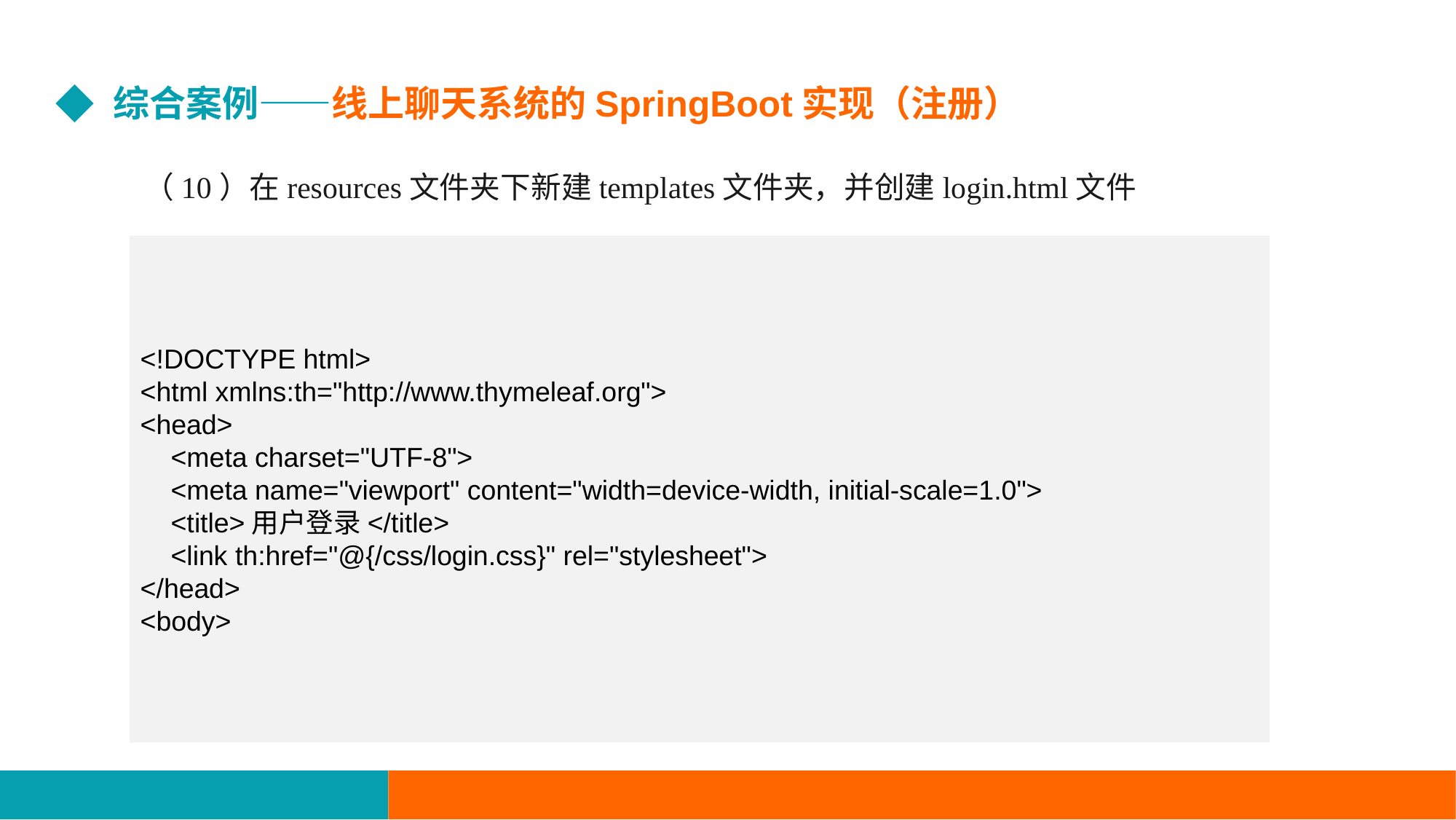

综合案例——线上聊天系统的SpringBoot实现（注册）
（10）在resources文件夹下新建templates文件夹，并创建login.html文件
<!DOCTYPE html>
<html xmlns:th="http://www.thymeleaf.org">
<head>
    <meta charset="UTF-8">
    <meta name="viewport" content="width=device-width, initial-scale=1.0">
    <title>用户登录</title>
    <link th:href="@{/css/login.css}" rel="stylesheet">
</head>
<body>